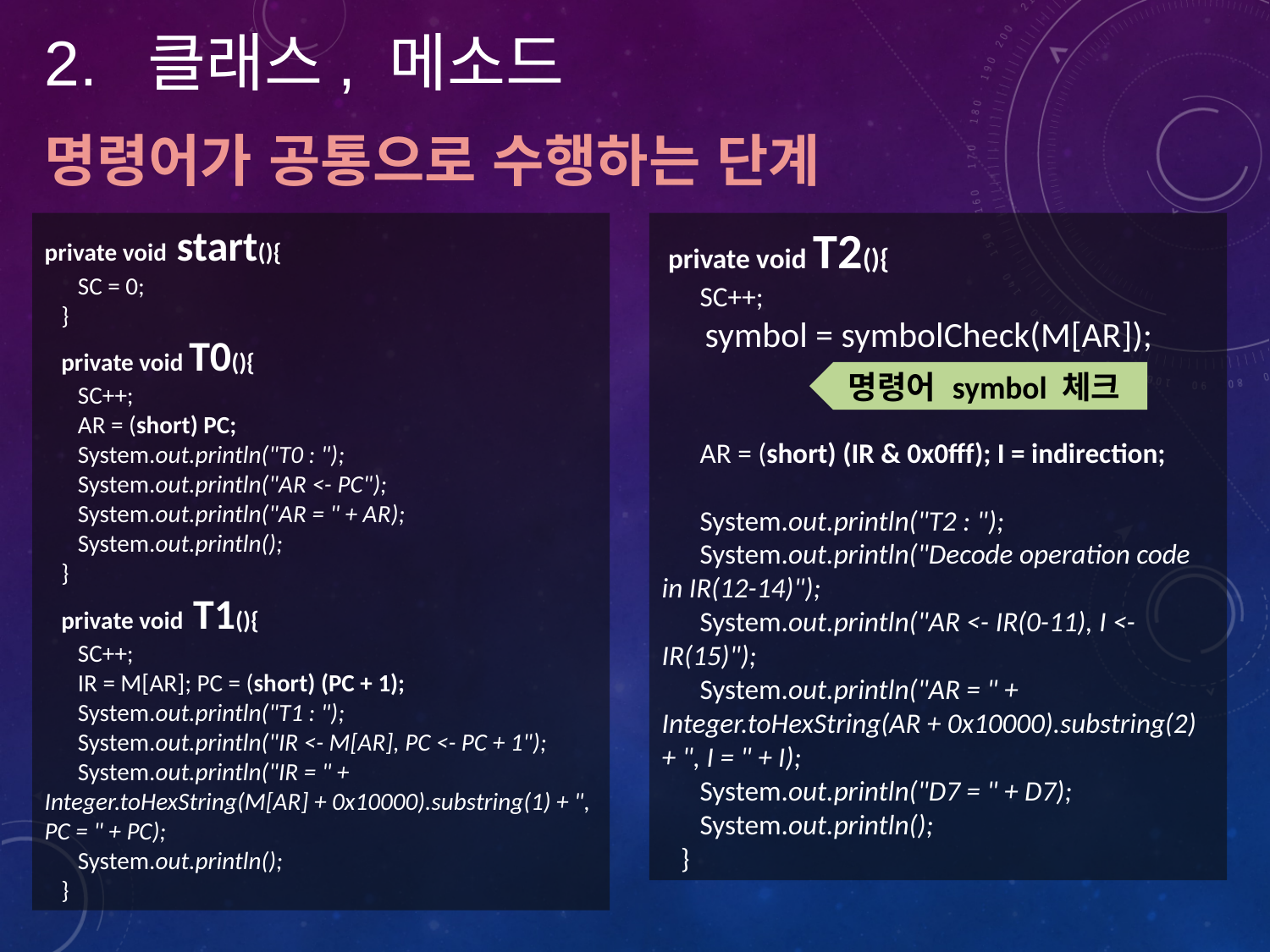

클래스, 메소드
명령어가 공통으로 수행하는 단계
private void start(){
      SC = 0;
   }
   private void T0(){
      SC++;
      AR = (short) PC;
      System.out.println("T0 : ");
      System.out.println("AR <- PC");
      System.out.println("AR = " + AR);
      System.out.println();
   }
   private void T1(){
      SC++;
      IR = M[AR]; PC = (short) (PC + 1);
      System.out.println("T1 : ");
      System.out.println("IR <- M[AR], PC <- PC + 1");
      System.out.println("IR = " + Integer.toHexString(M[AR] + 0x10000).substring(1) + ", PC = " + PC);
      System.out.println();
   }
 private void T2(){
      SC++;
      symbol = symbolCheck(M[AR]);

      AR = (short) (IR & 0x0fff); I = indirection;

      System.out.println("T2 : ");
      System.out.println("Decode operation code in IR(12-14)");
      System.out.println("AR <- IR(0-11), I <- IR(15)");
      System.out.println("AR = " + Integer.toHexString(AR + 0x10000).substring(2) + ", I = " + I);
      System.out.println("D7 = " + D7);
      System.out.println();
   }
명령어 symbol 체크